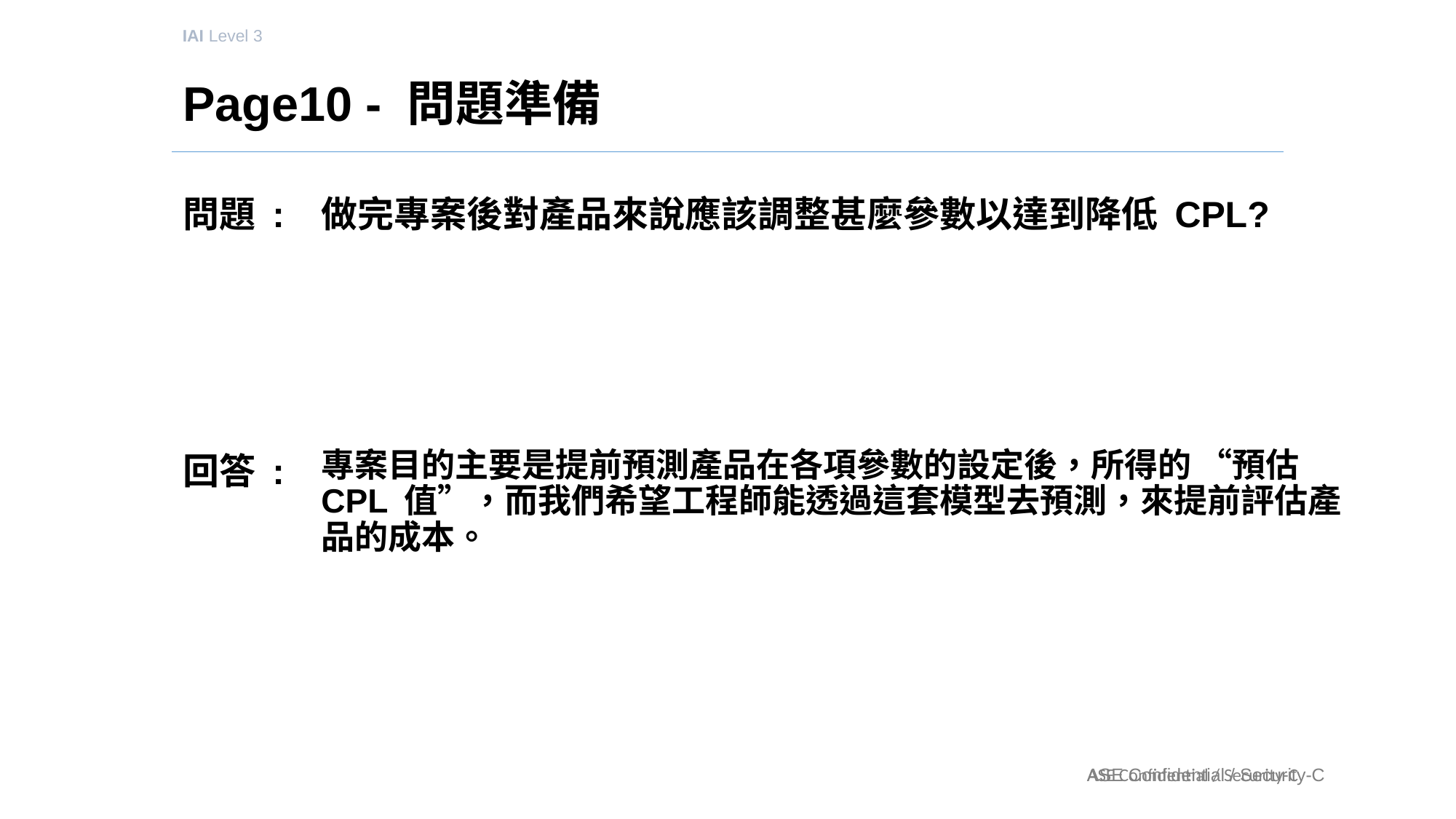

# Page10 - 問題準備
做完專案後對產品來說應該調整甚麼參數以達到降低 CPL?

專案目的主要是提前預測產品在各項參數的設定後，所得的 “預估 CPL 值”，而我們希望工程師能透過這套模型去預測，來提前評估產品的成本。